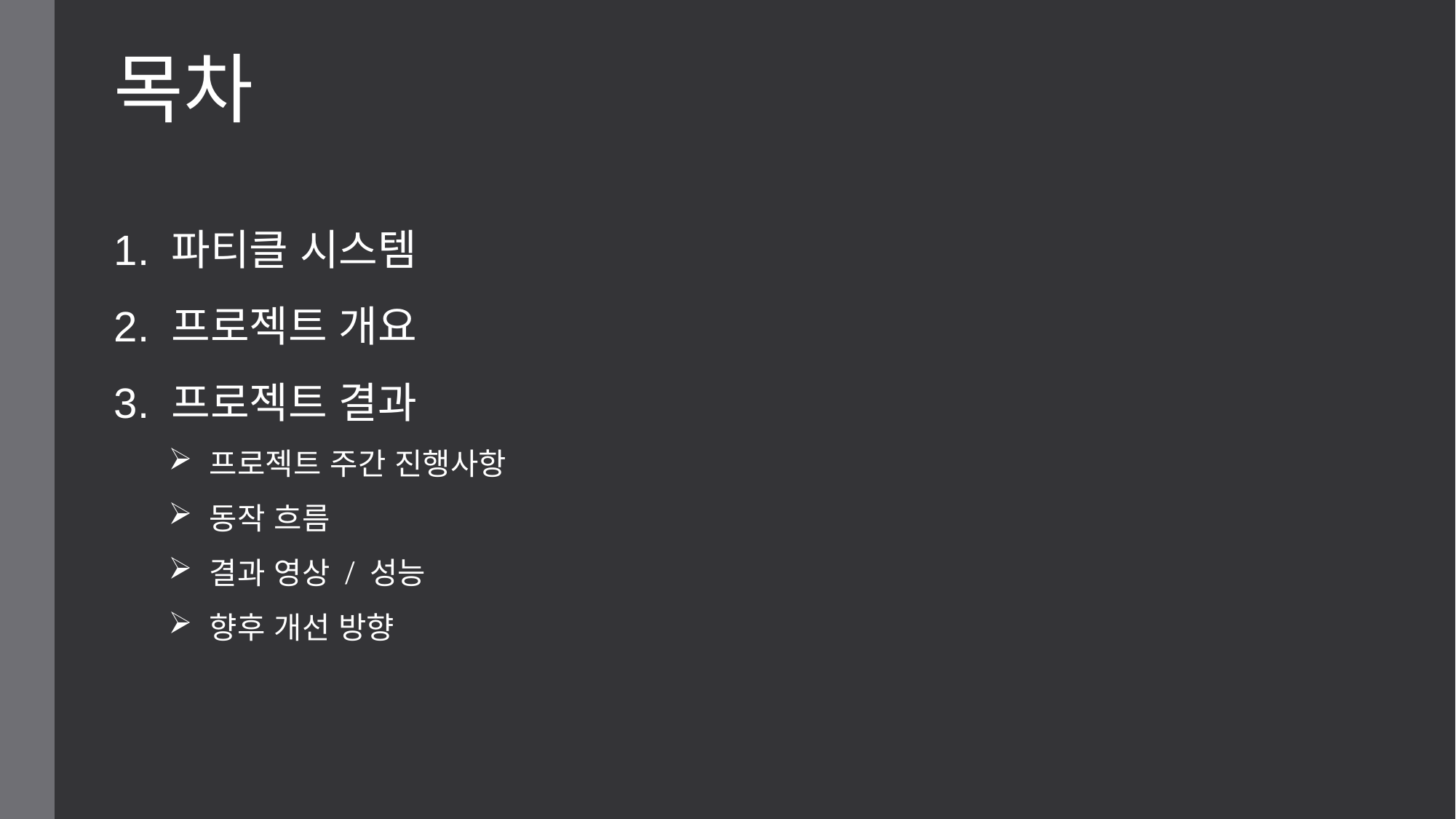

목차

1. 파티클 시스템
2. 프로젝트 개요
3. 프로젝트 결과
프로젝트 주간 진행사항
동작 흐름
결과 영상 / 성능
향후 개선 방향